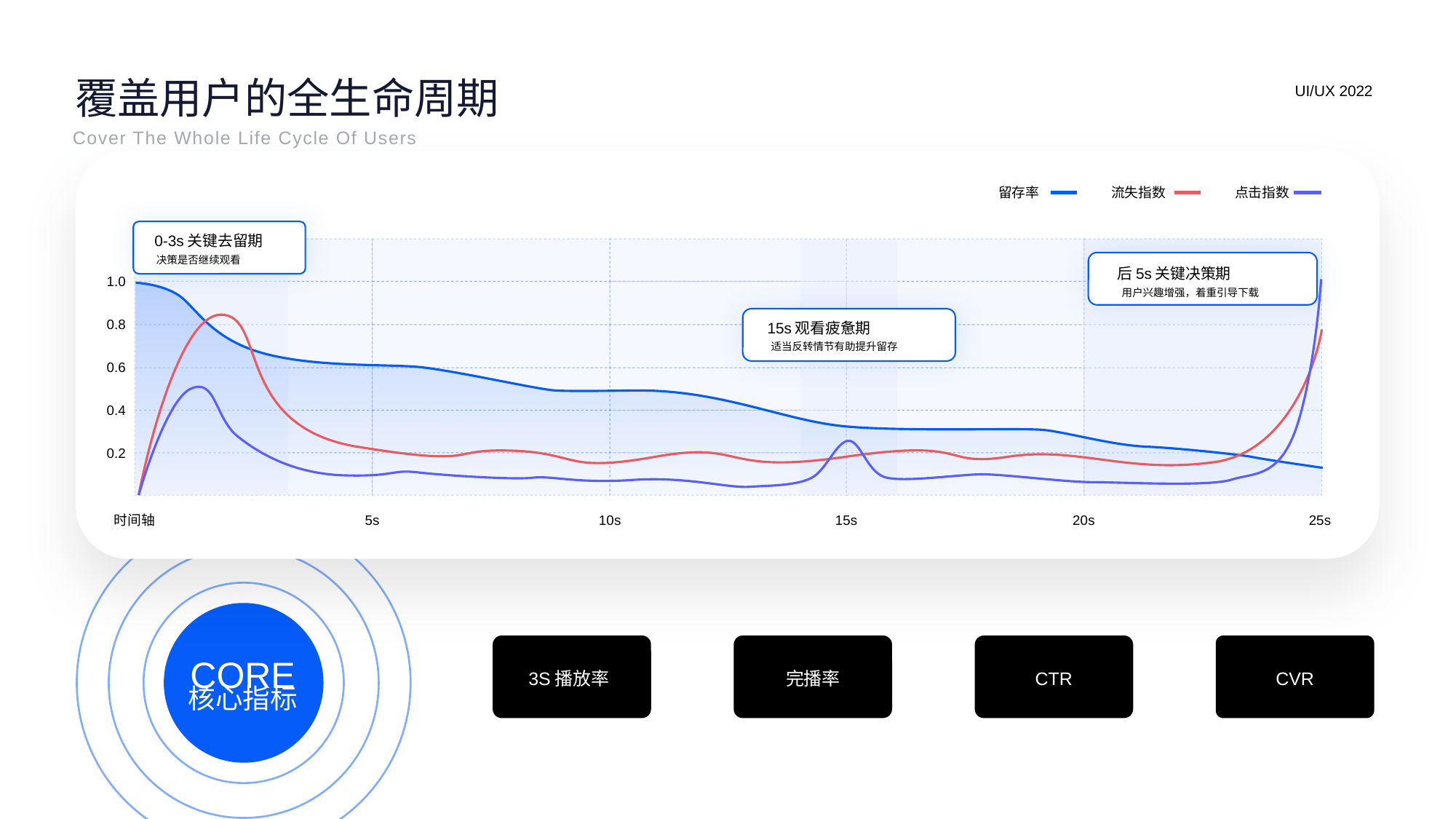

覆盖用户的全生命周期
UI/UX 2022
Cover The Whole Life Cycle Of Users

留存率
流失指数
点击指数

0-3s关键去留期

决策是否继续观看

后5s关键决策期
1.0

用户兴趣增强，着重引导下载

0.8
15s观看疲惫期

适当反转情节有助提升留存
0.6

0.4

0.2

时间轴
5s
10s
15s
20s
25s

CORE
3S播放率
完播率
CTR
CVR
核心指标